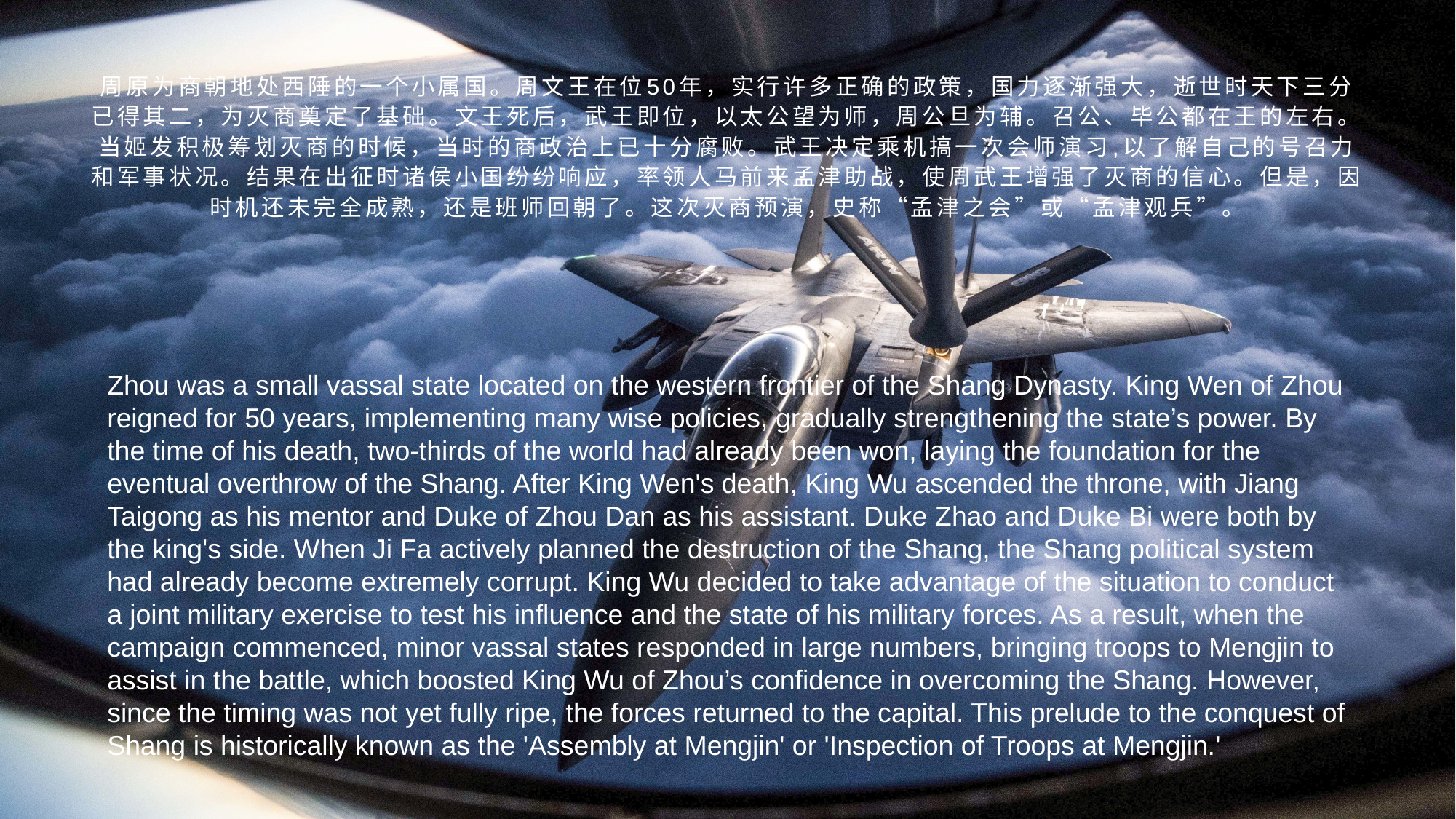

周原为商朝地处西陲的一个小属国。周文王在位50年，实行许多正确的政策，国力逐渐强大，逝世时天下三分已得其二，为灭商奠定了基础。文王死后，武王即位，以太公望为师，周公旦为辅。召公、毕公都在王的左右。 当姬发积极筹划灭商的时候，当时的商政治上已十分腐败。武王决定乘机搞一次会师演习,以了解自己的号召力和军事状况。结果在出征时诸侯小国纷纷响应，率领人马前来孟津助战，使周武王增强了灭商的信心。但是，因时机还未完全成熟，还是班师回朝了。这次灭商预演，史称“孟津之会”或“孟津观兵”。
Zhou was a small vassal state located on the western frontier of the Shang Dynasty. King Wen of Zhou reigned for 50 years, implementing many wise policies, gradually strengthening the state’s power. By the time of his death, two-thirds of the world had already been won, laying the foundation for the eventual overthrow of the Shang. After King Wen's death, King Wu ascended the throne, with Jiang Taigong as his mentor and Duke of Zhou Dan as his assistant. Duke Zhao and Duke Bi were both by the king's side. When Ji Fa actively planned the destruction of the Shang, the Shang political system had already become extremely corrupt. King Wu decided to take advantage of the situation to conduct a joint military exercise to test his influence and the state of his military forces. As a result, when the campaign commenced, minor vassal states responded in large numbers, bringing troops to Mengjin to assist in the battle, which boosted King Wu of Zhou’s confidence in overcoming the Shang. However, since the timing was not yet fully ripe, the forces returned to the capital. This prelude to the conquest of Shang is historically known as the 'Assembly at Mengjin' or 'Inspection of Troops at Mengjin.'